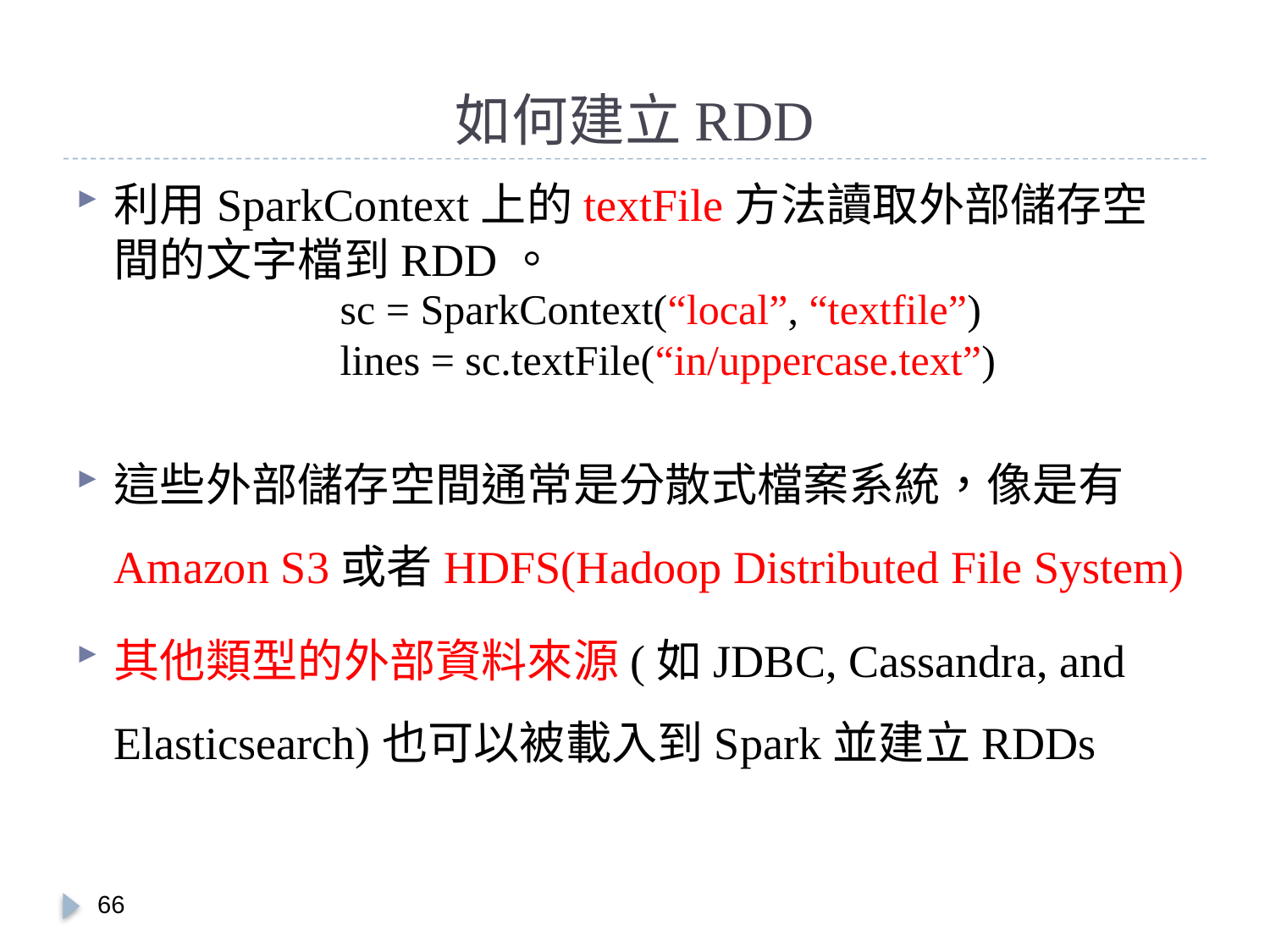

# 如何建立RDD
利用SparkContext上的textFile方法讀取外部儲存空間的文字檔到RDD。

這些外部儲存空間通常是分散式檔案系統，像是有Amazon S3或者HDFS(Hadoop Distributed File System)
其他類型的外部資料來源(如JDBC, Cassandra, and Elasticsearch)也可以被載入到Spark並建立RDDs

sc = SparkContext(“local”, “textfile”)
lines = sc.textFile(“in/uppercase.text”)
66